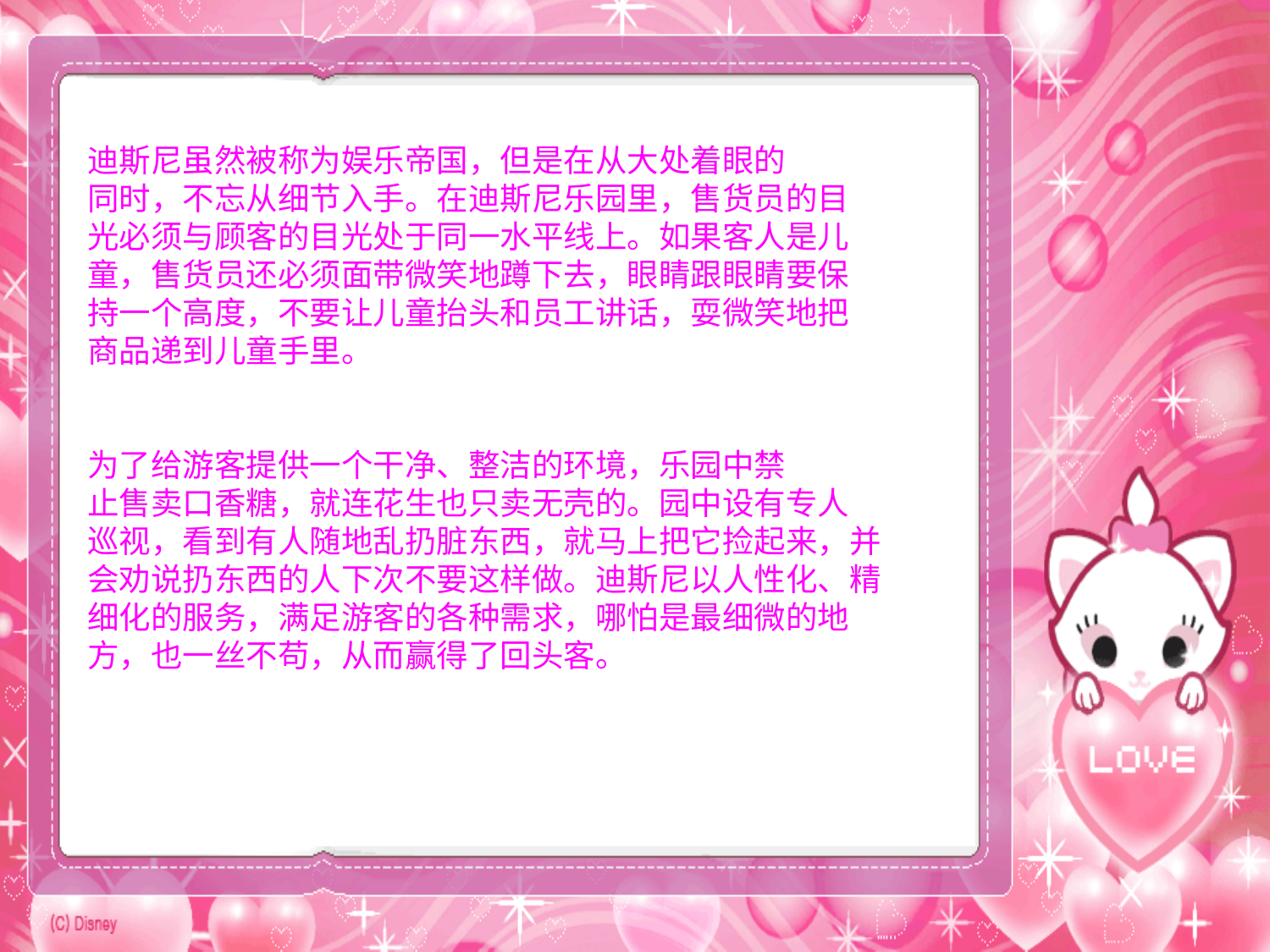

迪斯尼虽然被称为娱乐帝国，但是在从大处着眼的
同时，不忘从细节入手。在迪斯尼乐园里，售货员的目
光必须与顾客的目光处于同一水平线上。如果客人是儿
童，售货员还必须面带微笑地蹲下去，眼睛跟眼睛要保
持一个高度，不要让儿童抬头和员工讲话，耍微笑地把
商品递到儿童手里。

为了给游客提供一个干净、整洁的环境，乐园中禁
止售卖口香糖，就连花生也只卖无壳的。园中设有专人
巡视，看到有人随地乱扔脏东西，就马上把它捡起来，并
会劝说扔东西的人下次不要这样做。迪斯尼以人性化、精
细化的服务，满足游客的各种需求，哪怕是最细微的地
方，也一丝不苟，从而赢得了回头客。